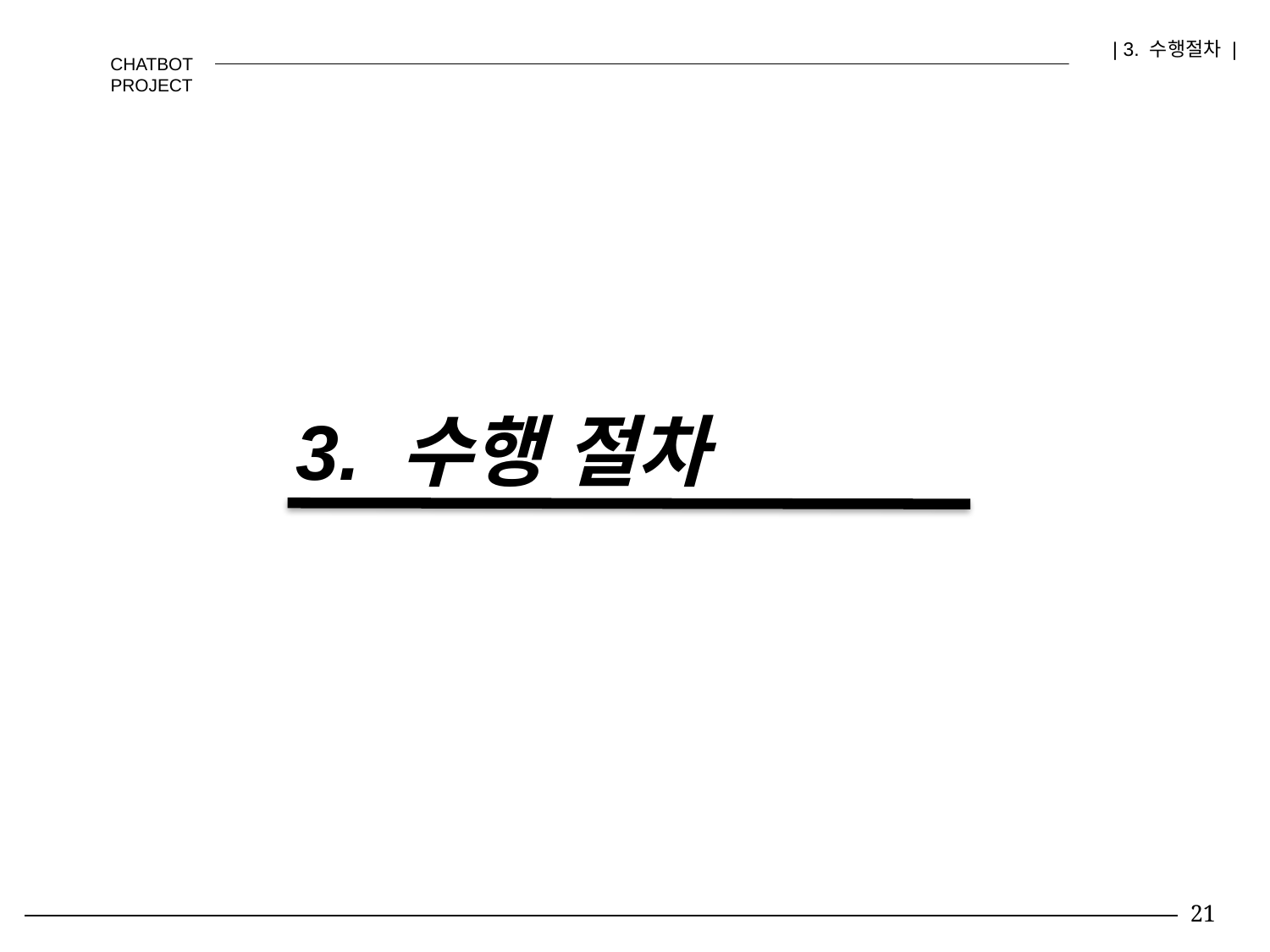

| 3. 수행절차 |
CHATBOT PROJECT
3. 수행 절차
21